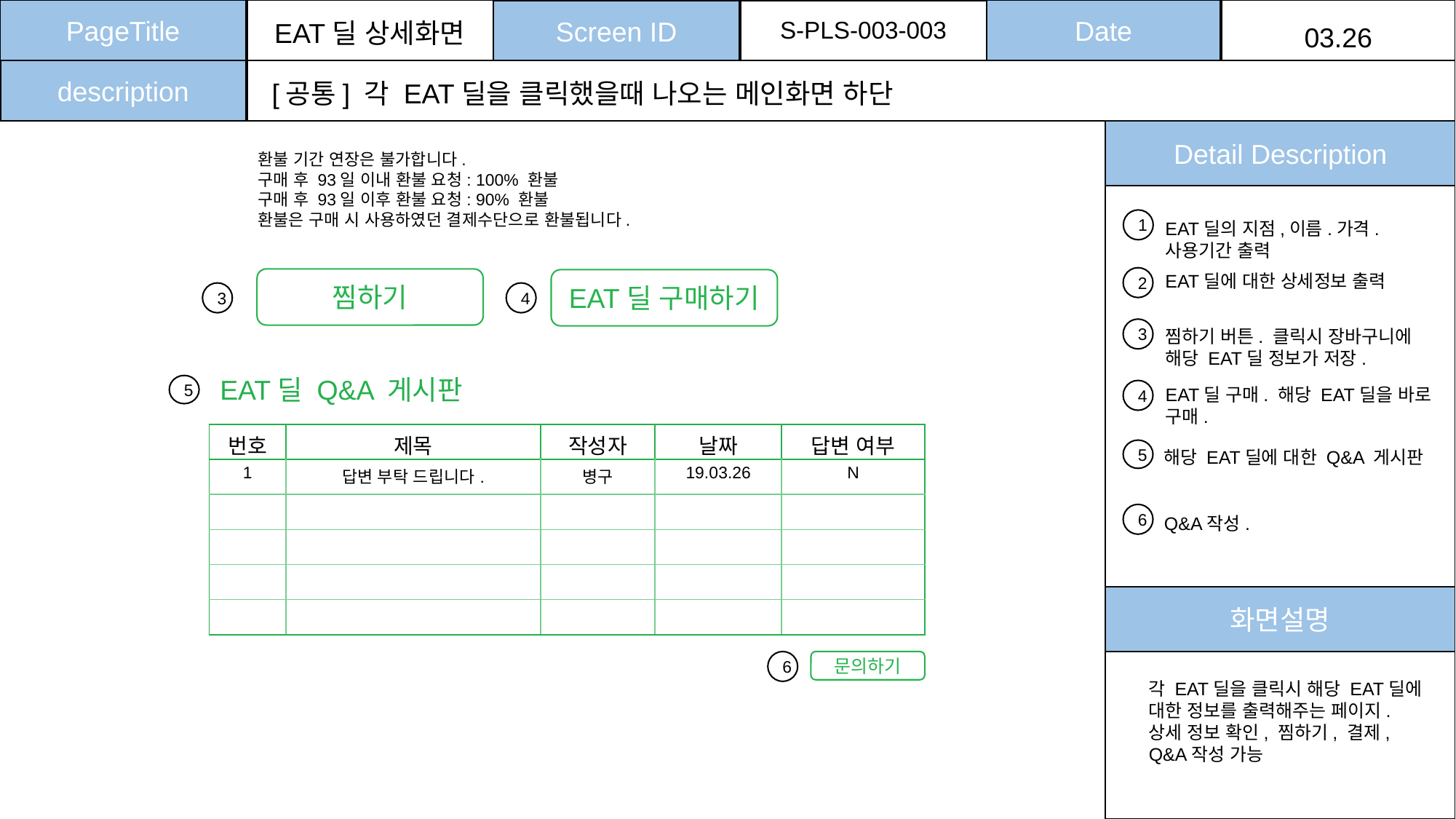

PageTitle

Date

Screen ID

S-PLS-003-003
EAT딜 상세화면
03.26
description

[공통] 각 EAT딜을 클릭했을때 나오는 메인화면 하단

Detail Description
환불 기간 연장은 불가합니다.
구매 후 93일 이내 환불 요청: 100% 환불
구매 후 93일 이후 환불 요청: 90% 환불
환불은 구매 시 사용하였던 결제수단으로 환불됩니다.

1
EAT딜의 지점,이름.가격.사용기간 출력

EAT딜에 대한 상세정보 출력
2
찜하기
EAT딜 구매하기
3
4
3
찜하기 버튼. 클릭시 장바구니에 해당 EAT딜 정보가 저장.
EAT딜 Q&A 게시판
5
EAT딜 구매. 해당 EAT딜을 바로 구매.
4
| 번호 | 제목 | 작성자 | 날짜 | 답변 여부 |
| --- | --- | --- | --- | --- |
| 1 | 답변 부탁 드립니다. | 병구 | 19.03.26 | N |
|  |  |  |  |  |
|  |  |  |  |  |
|  |  |  |  |  |
|  |  |  |  |  |
5
해당 EAT딜에 대한 Q&A 게시판
6
Q&A작성.
화면설명
6
문의하기
각 EAT딜을 클릭시 해당 EAT딜에 대한 정보를 출력해주는 페이지.
상세 정보 확인, 찜하기, 결제, Q&A작성 가능